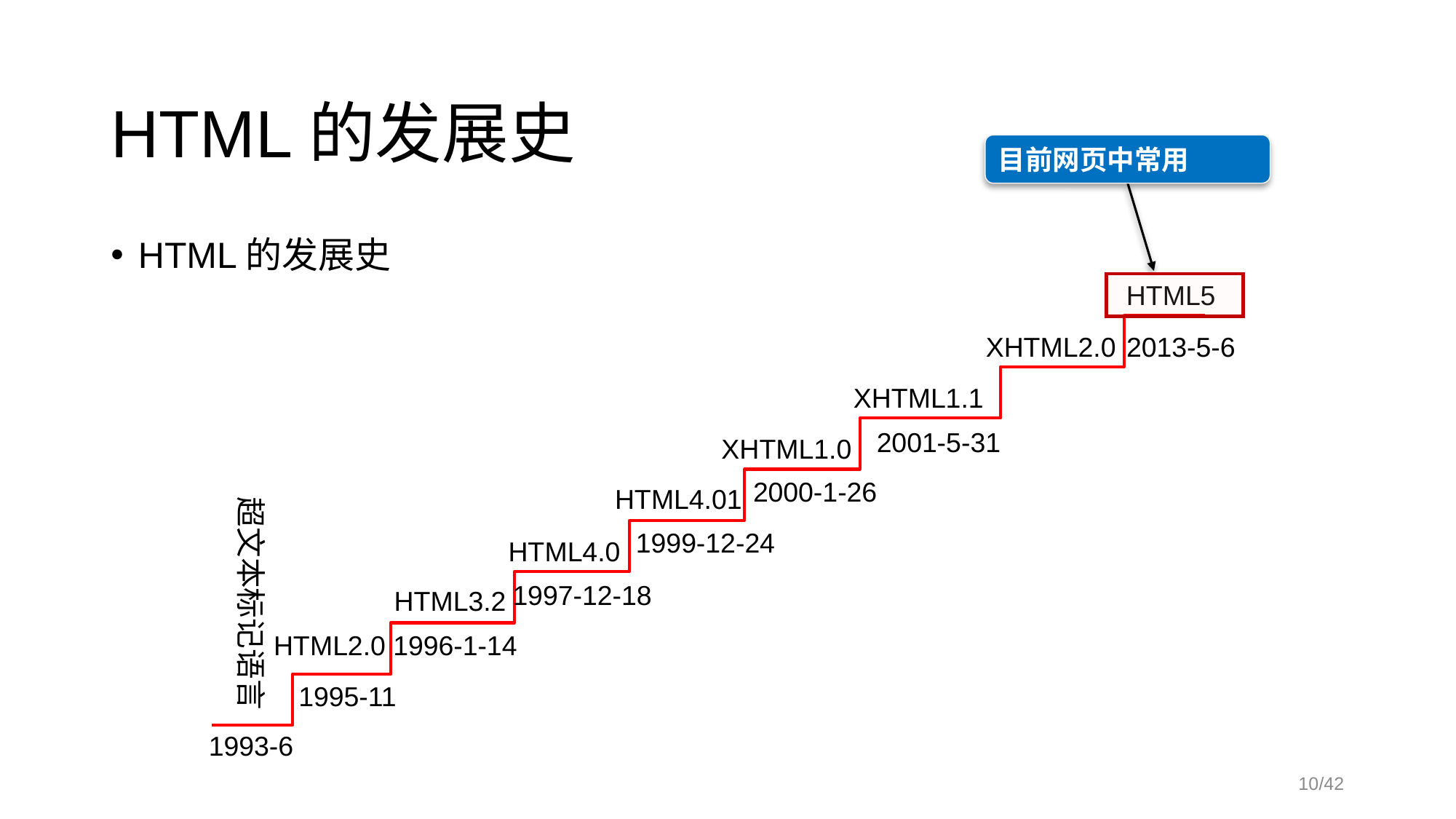

# HTML的发展史
目前网页中常用
HTML的发展史
HTML5

XHTML2.0
2013-5-6
XHTML1.1
2001-5-31
XHTML1.0
2000-1-26
HTML4.01
超文本标记语言
1999-12-24
HTML4.0
1997-12-18
HTML3.2
HTML2.0
1996-1-14
1995-11
1993-6
10/42